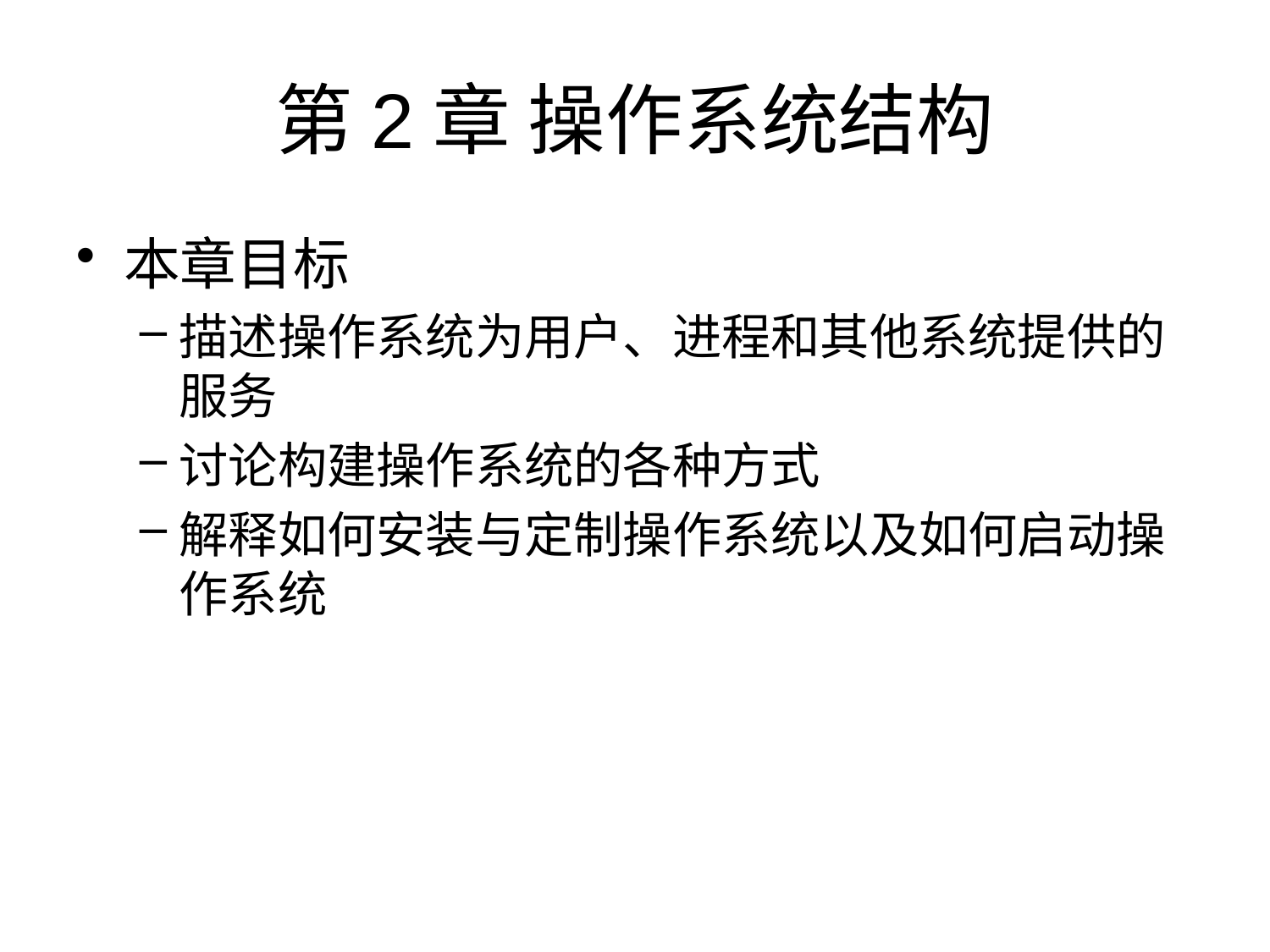

# 第2章 操作系统结构
本章目标
描述操作系统为用户、进程和其他系统提供的服务
讨论构建操作系统的各种方式
解释如何安装与定制操作系统以及如何启动操作系统